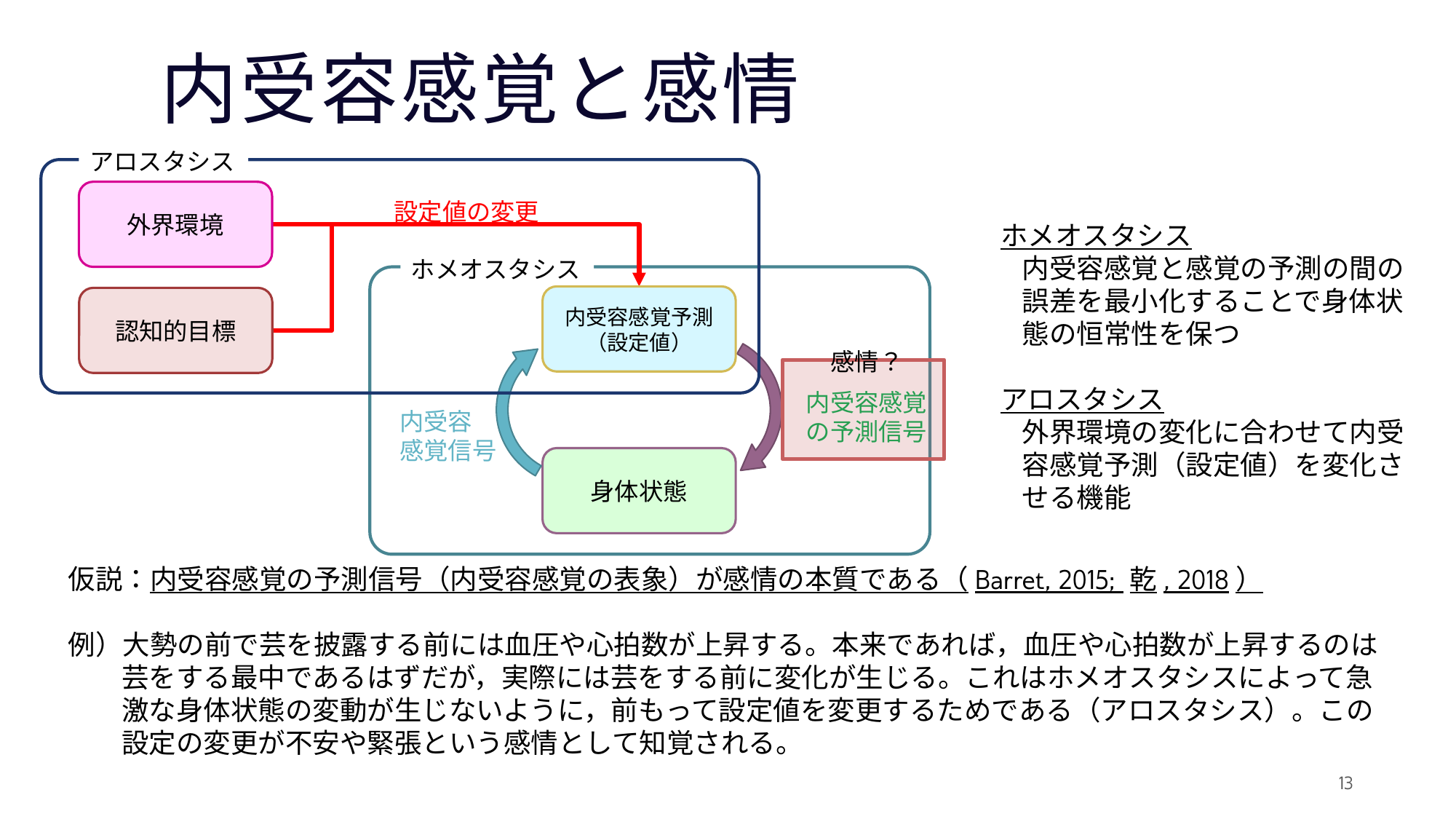

# 内受容感覚と感情
アロスタシス

外界環境
設定値の変更
ホメオスタシス

内受容感覚予測（設定値）
認知的目標

感情？

内受容感覚
の予測信号
内受容
感覚信号
身体状態
ホメオスタシス
内受容感覚と感覚の予測の間の誤差を最小化することで身体状態の恒常性を保つ

アロスタシス
外界環境の変化に合わせて内受容感覚予測（設定値）を変化させる機能
仮説：内受容感覚の予測信号（内受容感覚の表象）が感情の本質である（Barret, 2015; 乾, 2018）

例）大勢の前で芸を披露する前には血圧や心拍数が上昇する。本来であれば，血圧や心拍数が上昇するのは芸をする最中であるはずだが，実際には芸をする前に変化が生じる。これはホメオスタシスによって急激な身体状態の変動が生じないように，前もって設定値を変更するためである（アロスタシス）。この設定の変更が不安や緊張という感情として知覚される。
13